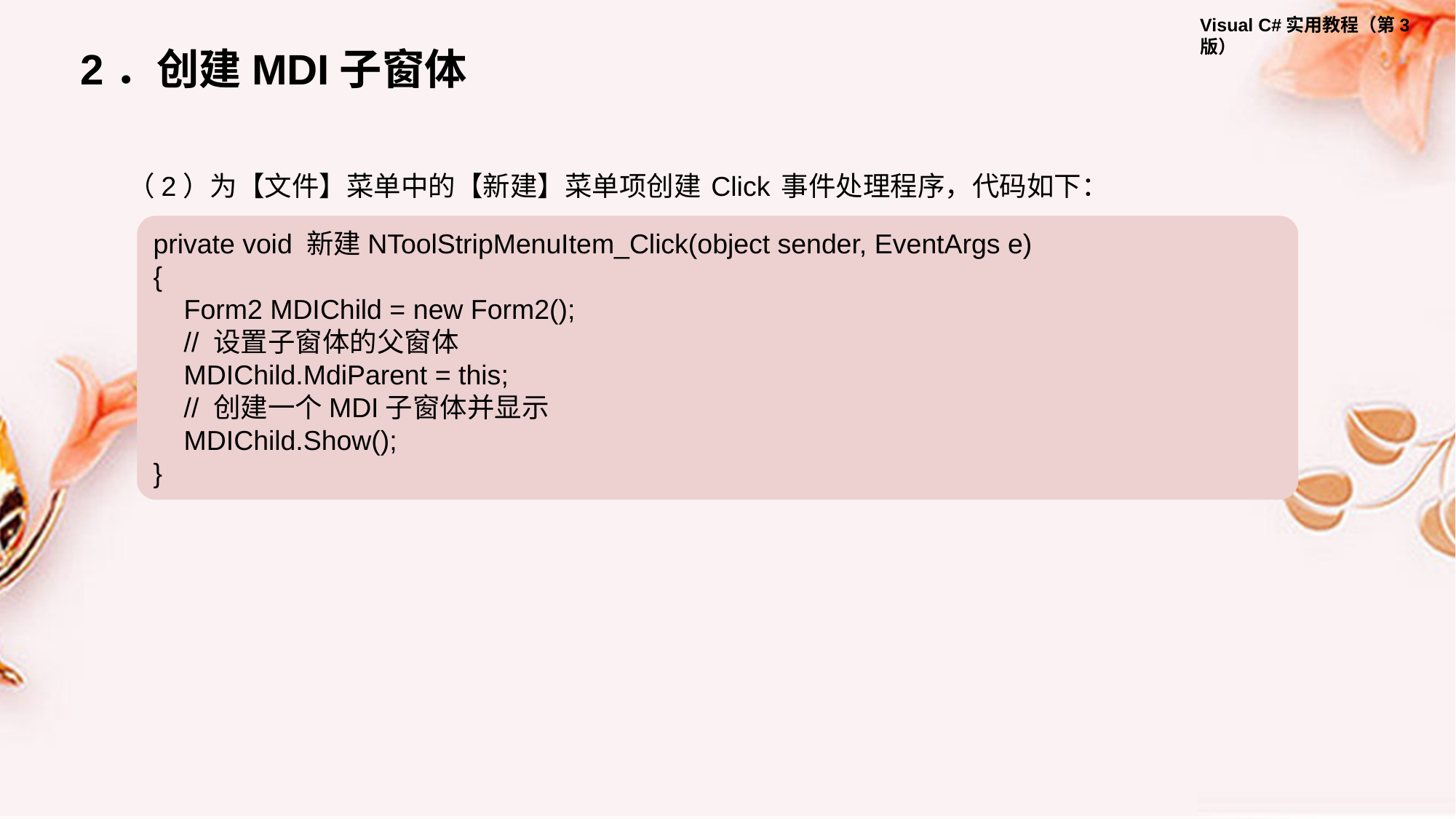

2．创建MDI子窗体
（2）为【文件】菜单中的【新建】菜单项创建 Click 事件处理程序，代码如下：
private void 新建NToolStripMenuItem_Click(object sender, EventArgs e)
{
    Form2 MDIChild = new Form2();
    // 设置子窗体的父窗体
    MDIChild.MdiParent = this;
    // 创建一个MDI子窗体并显示
    MDIChild.Show();
}